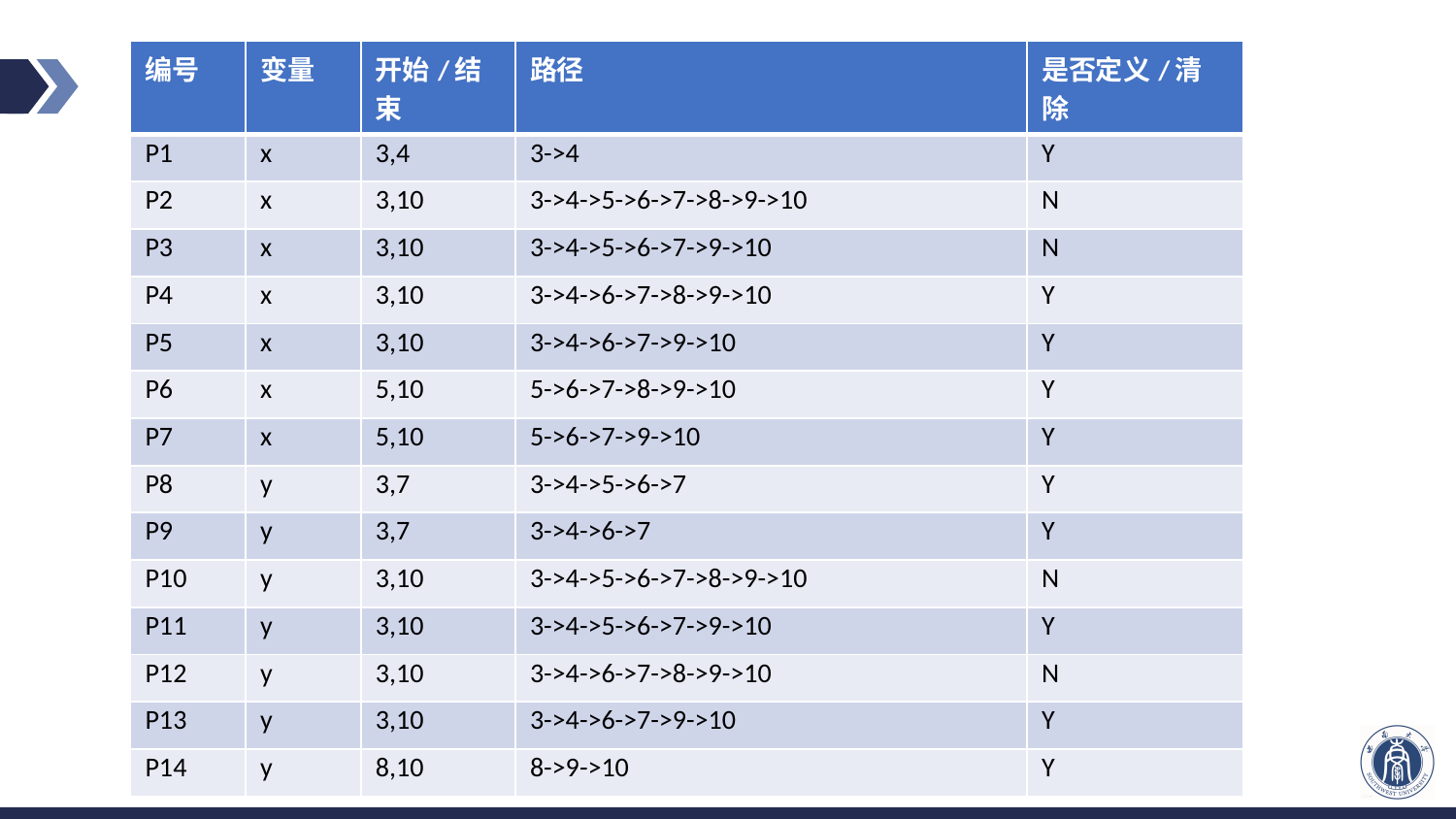

| 编号 | 变量 | 开始/结束 | 路径 | 是否定义/清除 |
| --- | --- | --- | --- | --- |
| P1 | x | 3,4 | 3->4 | Y |
| P2 | x | 3,10 | 3->4->5->6->7->8->9->10 | N |
| P3 | x | 3,10 | 3->4->5->6->7->9->10 | N |
| P4 | x | 3,10 | 3->4->6->7->8->9->10 | Y |
| P5 | x | 3,10 | 3->4->6->7->9->10 | Y |
| P6 | x | 5,10 | 5->6->7->8->9->10 | Y |
| P7 | x | 5,10 | 5->6->7->9->10 | Y |
| P8 | y | 3,7 | 3->4->5->6->7 | Y |
| P9 | y | 3,7 | 3->4->6->7 | Y |
| P10 | y | 3,10 | 3->4->5->6->7->8->9->10 | N |
| P11 | y | 3,10 | 3->4->5->6->7->9->10 | Y |
| P12 | y | 3,10 | 3->4->6->7->8->9->10 | N |
| P13 | y | 3,10 | 3->4->6->7->9->10 | Y |
| P14 | y | 8,10 | 8->9->10 | Y |
#